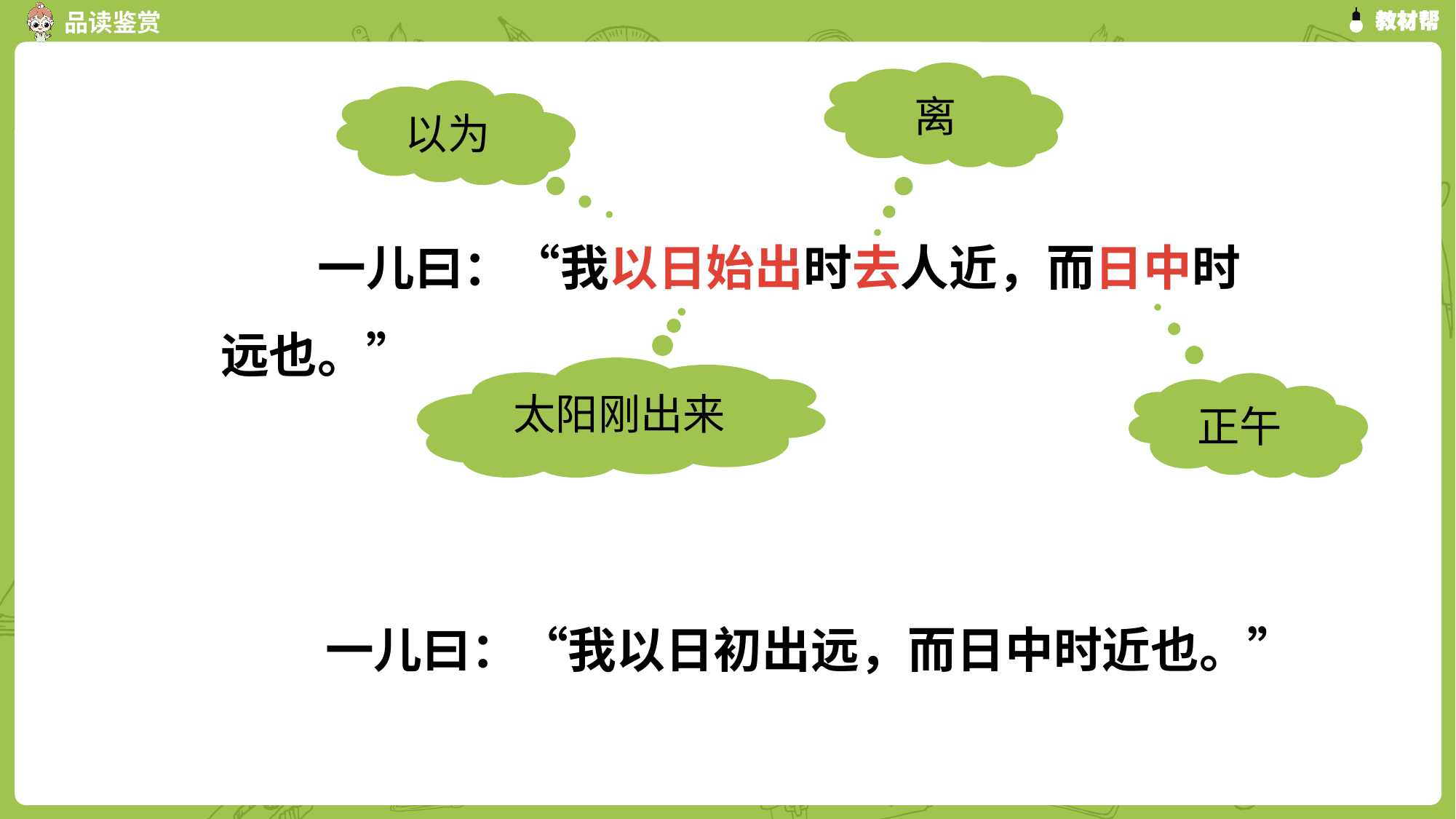

离
以为
　　一儿曰：“我以日始出时去人近，而日中时远也。”
太阳刚出来

正午
　一儿曰：“我以日初出远，而日中时近也。”